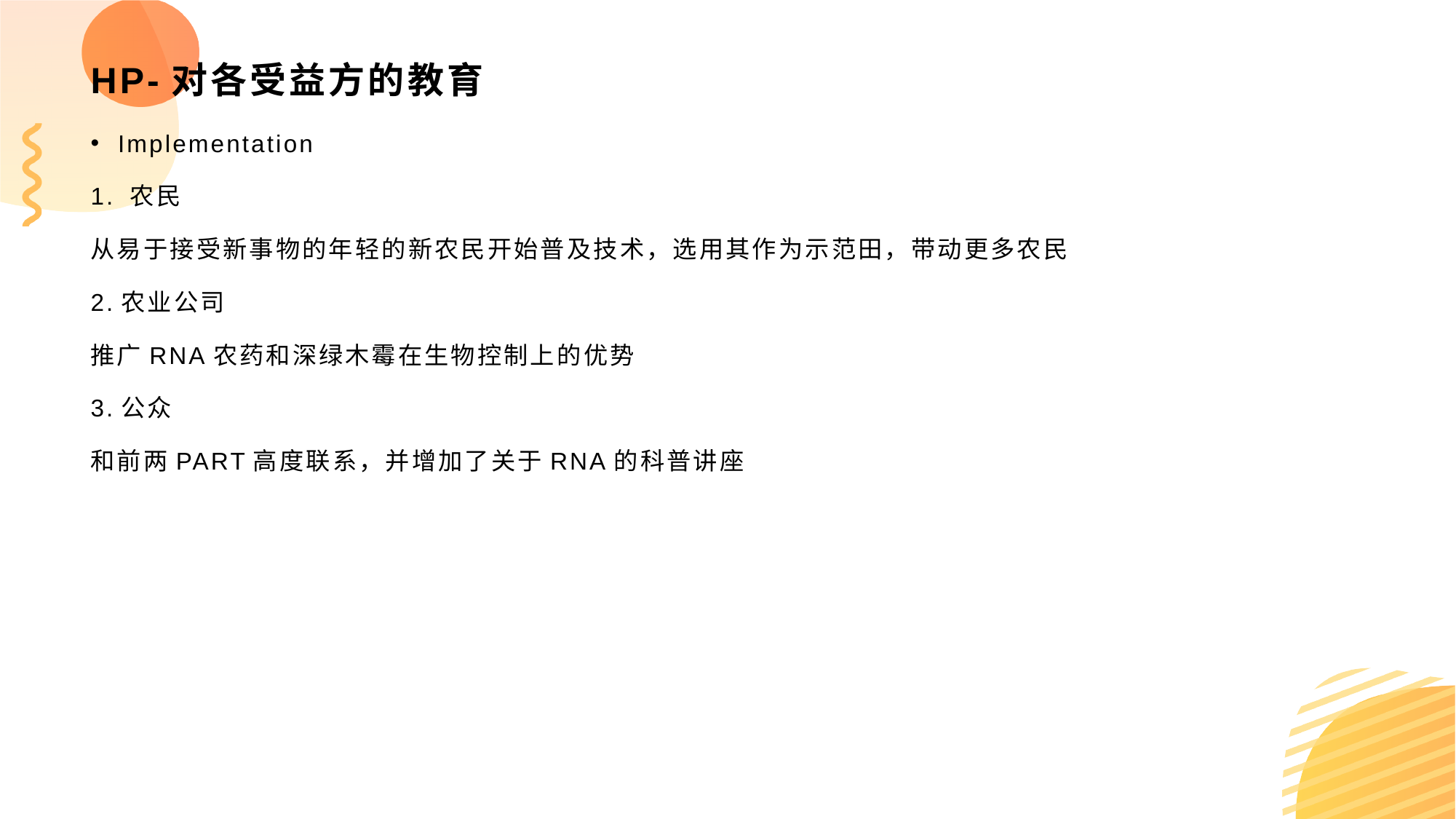

# HP-对各受益方的教育
Implementation
1. 农民
从易于接受新事物的年轻的新农民开始普及技术，选用其作为示范田，带动更多农民
2.农业公司
推广RNA农药和深绿木霉在生物控制上的优势
3.公众
和前两PART高度联系，并增加了关于RNA的科普讲座